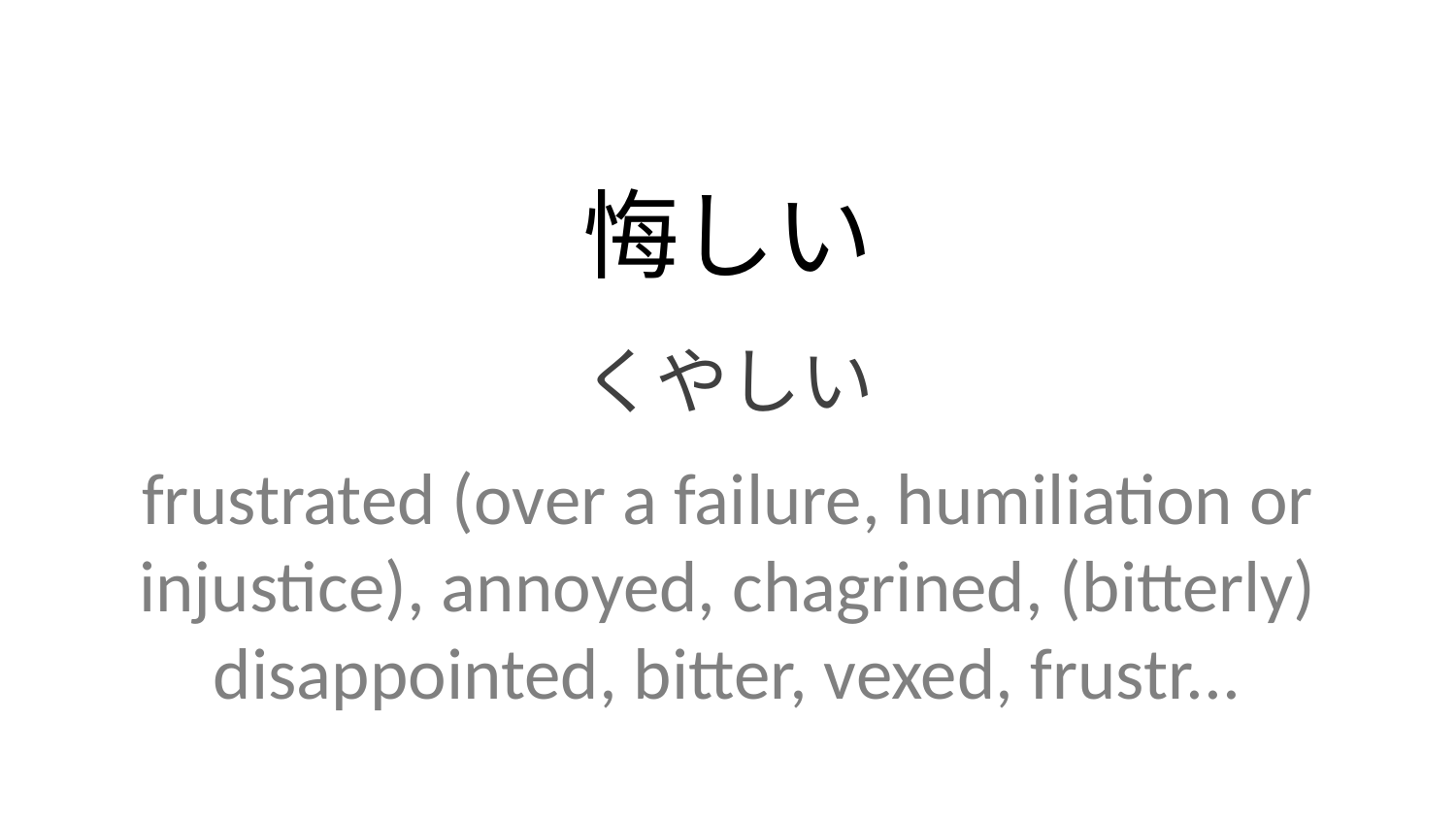

悔しい

くやしい
frustrated (over a failure, humiliation or injustice), annoyed, chagrined, (bitterly) disappointed, bitter, vexed, frustr...